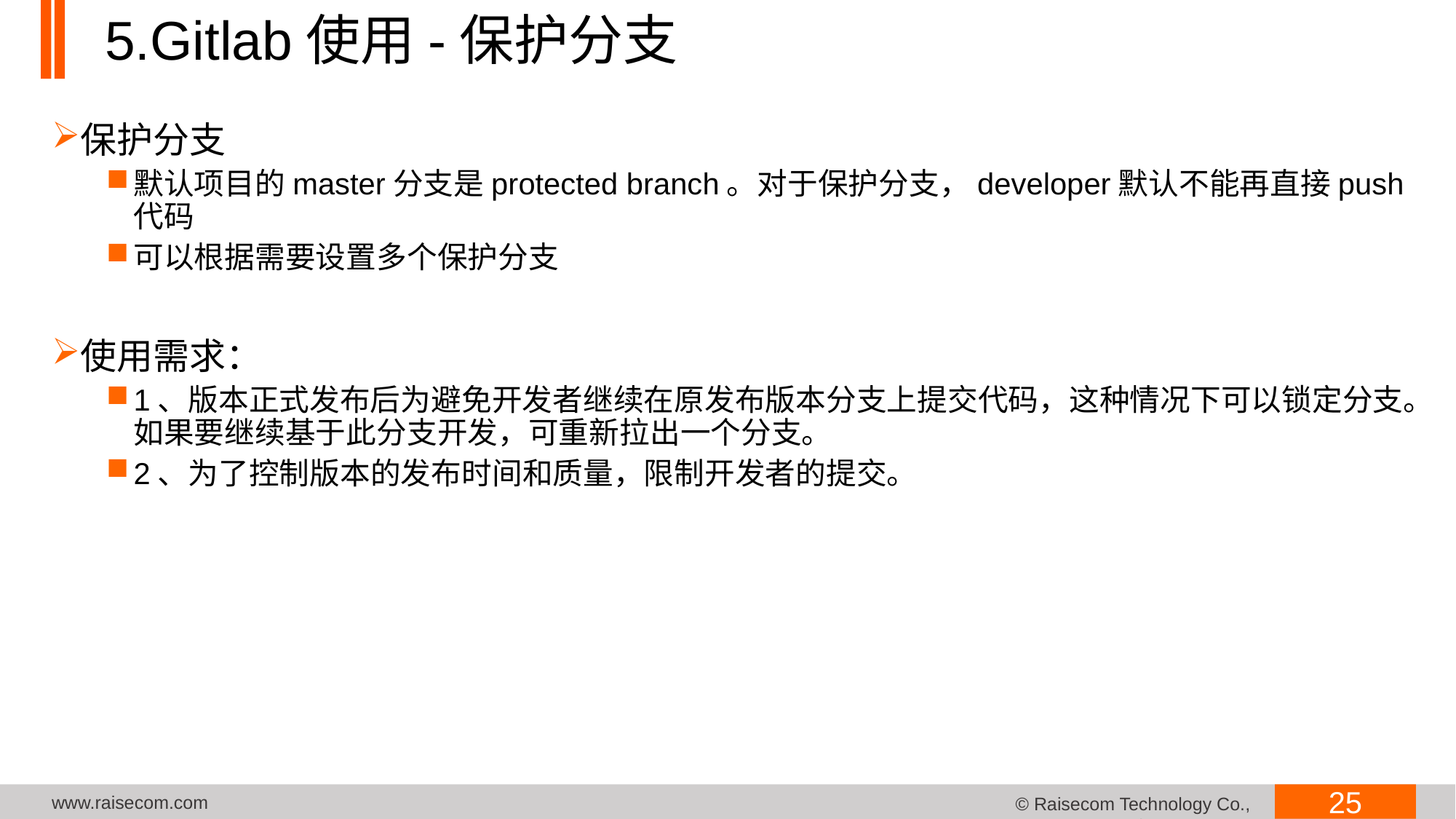

# 5.Gitlab使用-保护分支
保护分支
默认项目的master分支是protected branch。对于保护分支，developer默认不能再直接push代码
可以根据需要设置多个保护分支

使用需求：
1、版本正式发布后为避免开发者继续在原发布版本分支上提交代码，这种情况下可以锁定分支。如果要继续基于此分支开发，可重新拉出一个分支。
2、为了控制版本的发布时间和质量，限制开发者的提交。